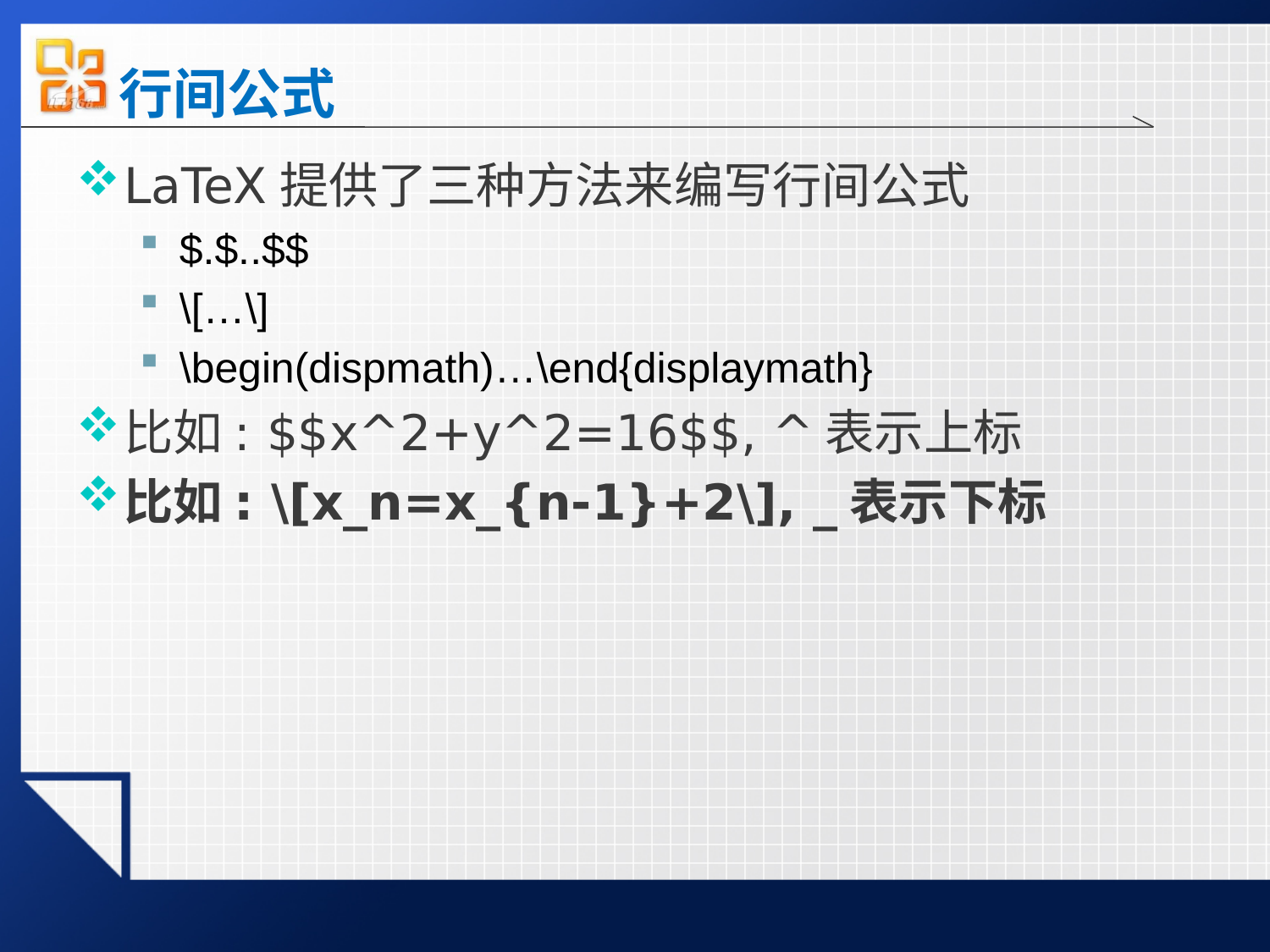

# 行间公式
LaTeX提供了三种方法来编写行间公式
$.$..$$
\[…\]
\begin(dispmath)…\end{displaymath}
比如: $$x^2+y^2=16$$, ^表示上标
比如: \[x_n=x_{n-1}+2\], _表示下标